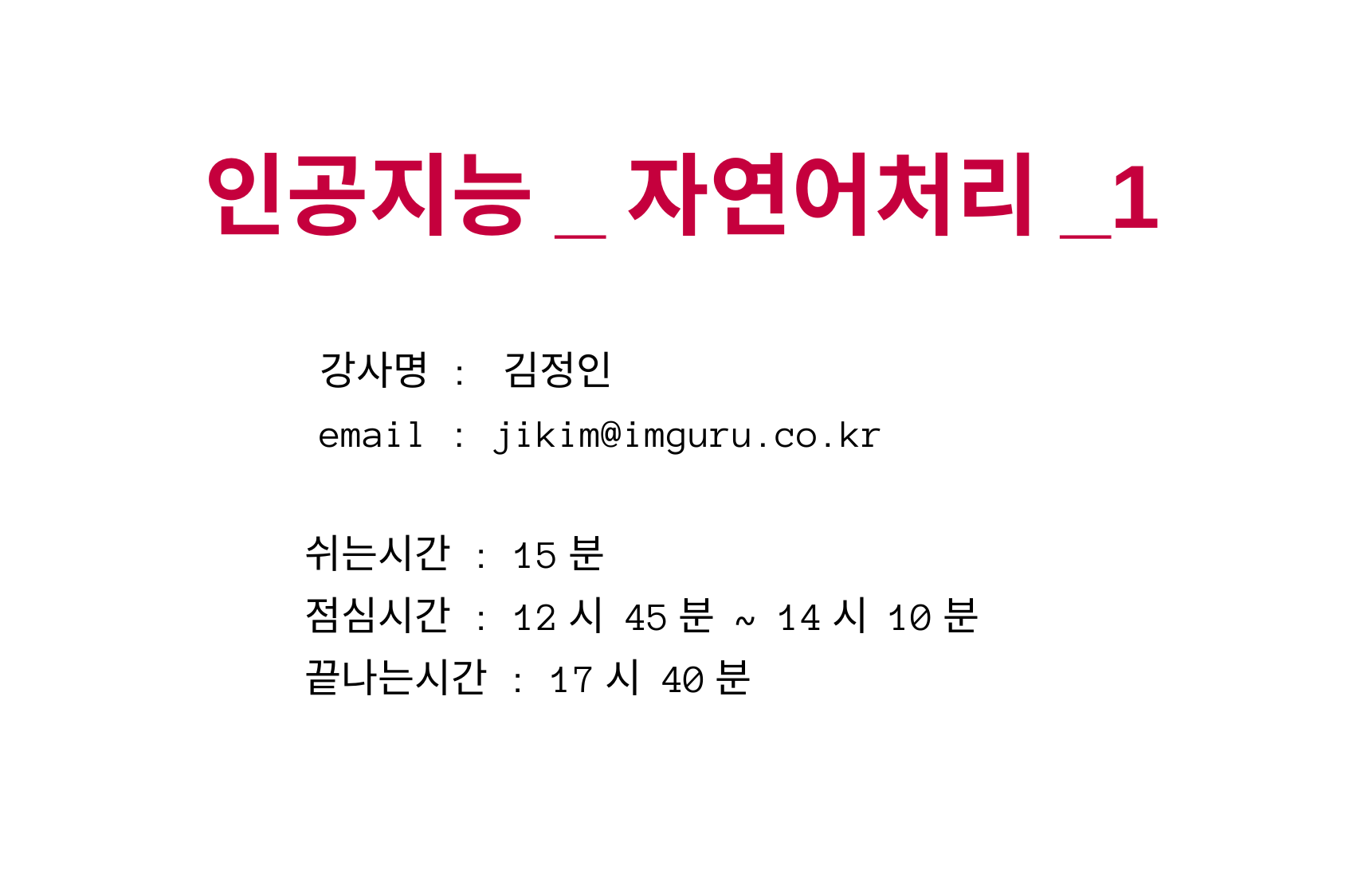

인공지능_자연어처리_1
강사명 : 김정인
email : jikim@imguru.co.kr
쉬는시간 : 15분
점심시간 : 12시 45분 ~ 14시 10분
끝나는시간 : 17시 40분